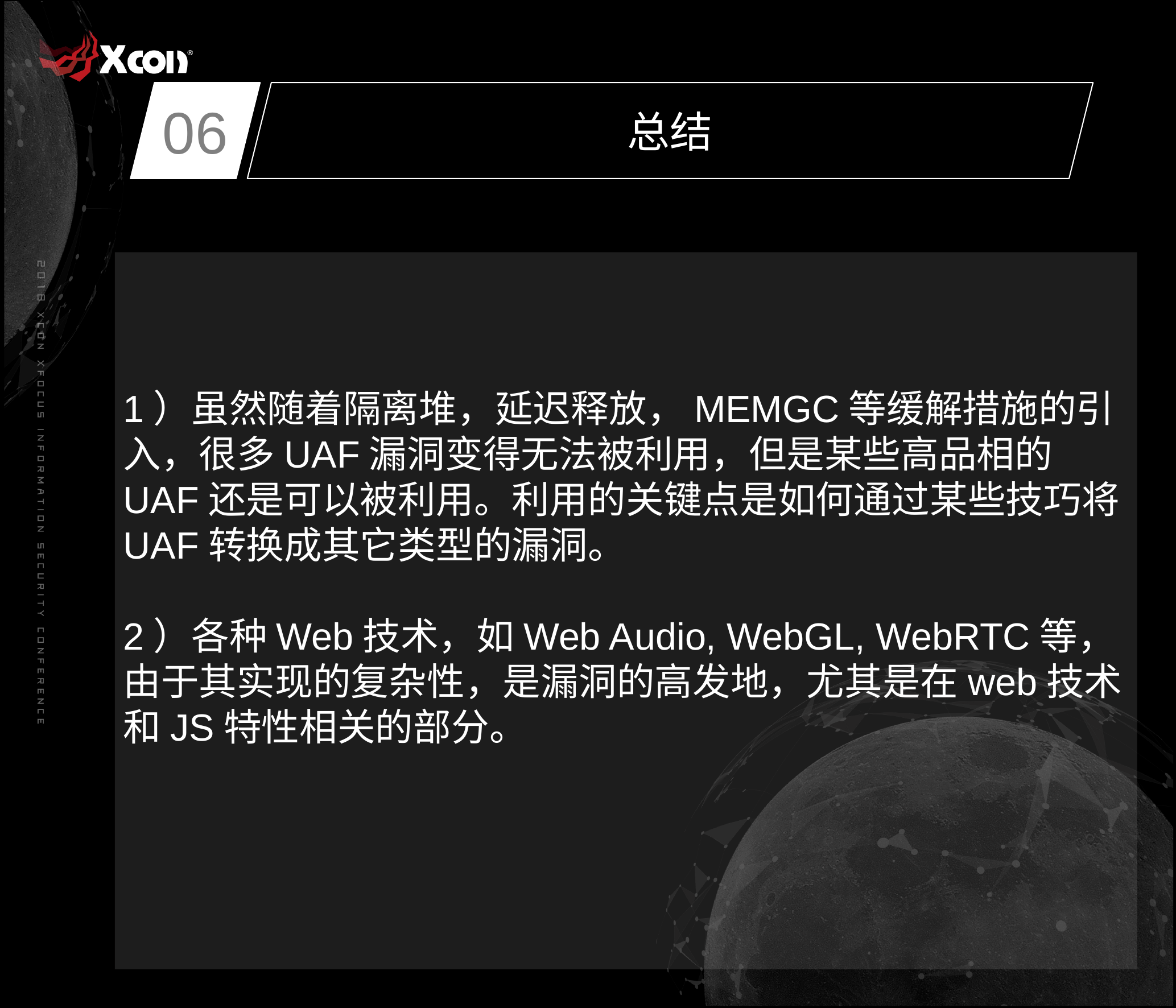

06
总结

1）虽然随着隔离堆，延迟释放，MEMGC等缓解措施的引入，很多UAF漏洞变得无法被利用，但是某些高品相的UAF还是可以被利用。利用的关键点是如何通过某些技巧将UAF转换成其它类型的漏洞。

2）各种Web技术，如Web Audio, WebGL, WebRTC等，由于其实现的复杂性，是漏洞的高发地，尤其是在web技术和JS特性相关的部分。